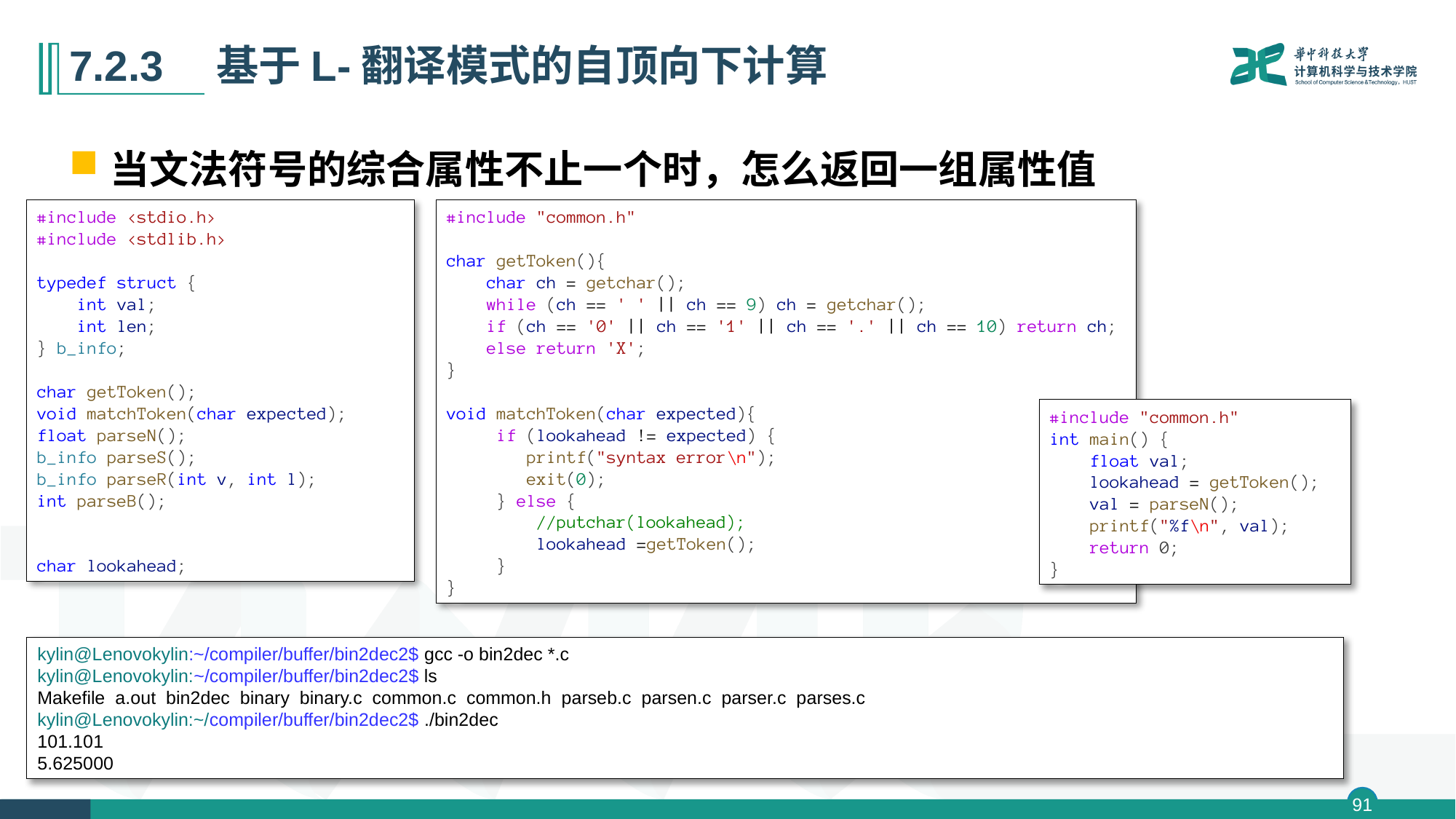

# 7.2.3　基于L-翻译模式的自顶向下计算
当文法符号的综合属性不止一个时，怎么返回一组属性值
#include <stdio.h>
#include <stdlib.h>
typedef struct {
    int val;
    int len;
} b_info;
char getToken();
void matchToken(char expected);
float parseN();
b_info parseS();
b_info parseR(int v, int l);
int parseB();
char lookahead;
#include "common.h"
char getToken(){
    char ch = getchar();
    while (ch == ' ' || ch == 9) ch = getchar();
    if (ch == '0' || ch == '1' || ch == '.' || ch == 10) return ch;
    else return 'X';
}
void matchToken(char expected){
     if (lookahead != expected) {
        printf("syntax error\n");
        exit(0);
     } else {
         //putchar(lookahead);
         lookahead =getToken();
     }
}
#include "common.h"
int main() {
    float val;
    lookahead = getToken();
    val = parseN();
    printf("%f\n", val);
    return 0;
}
kylin@Lenovokylin:~/compiler/buffer/bin2dec2$ gcc -o bin2dec *.c
kylin@Lenovokylin:~/compiler/buffer/bin2dec2$ ls
Makefile  a.out  bin2dec  binary  binary.c  common.c  common.h  parseb.c  parsen.c  parser.c  parses.c
kylin@Lenovokylin:~/compiler/buffer/bin2dec2$ ./bin2dec
101.101
5.625000